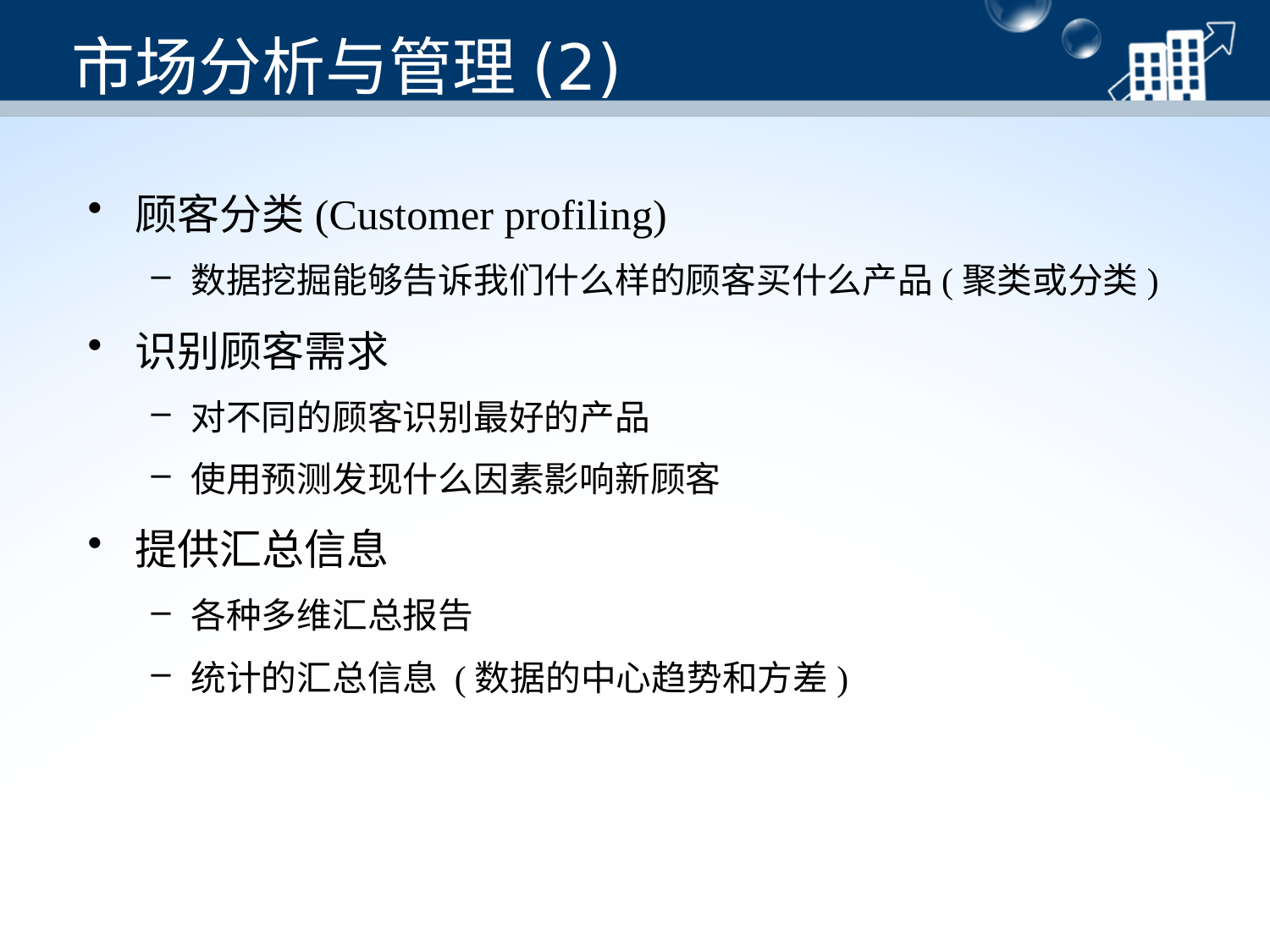

# 市场分析与管理(2)
顾客分类(Customer profiling)
数据挖掘能够告诉我们什么样的顾客买什么产品(聚类或分类)
识别顾客需求
对不同的顾客识别最好的产品
使用预测发现什么因素影响新顾客
提供汇总信息
各种多维汇总报告
统计的汇总信息 (数据的中心趋势和方差)